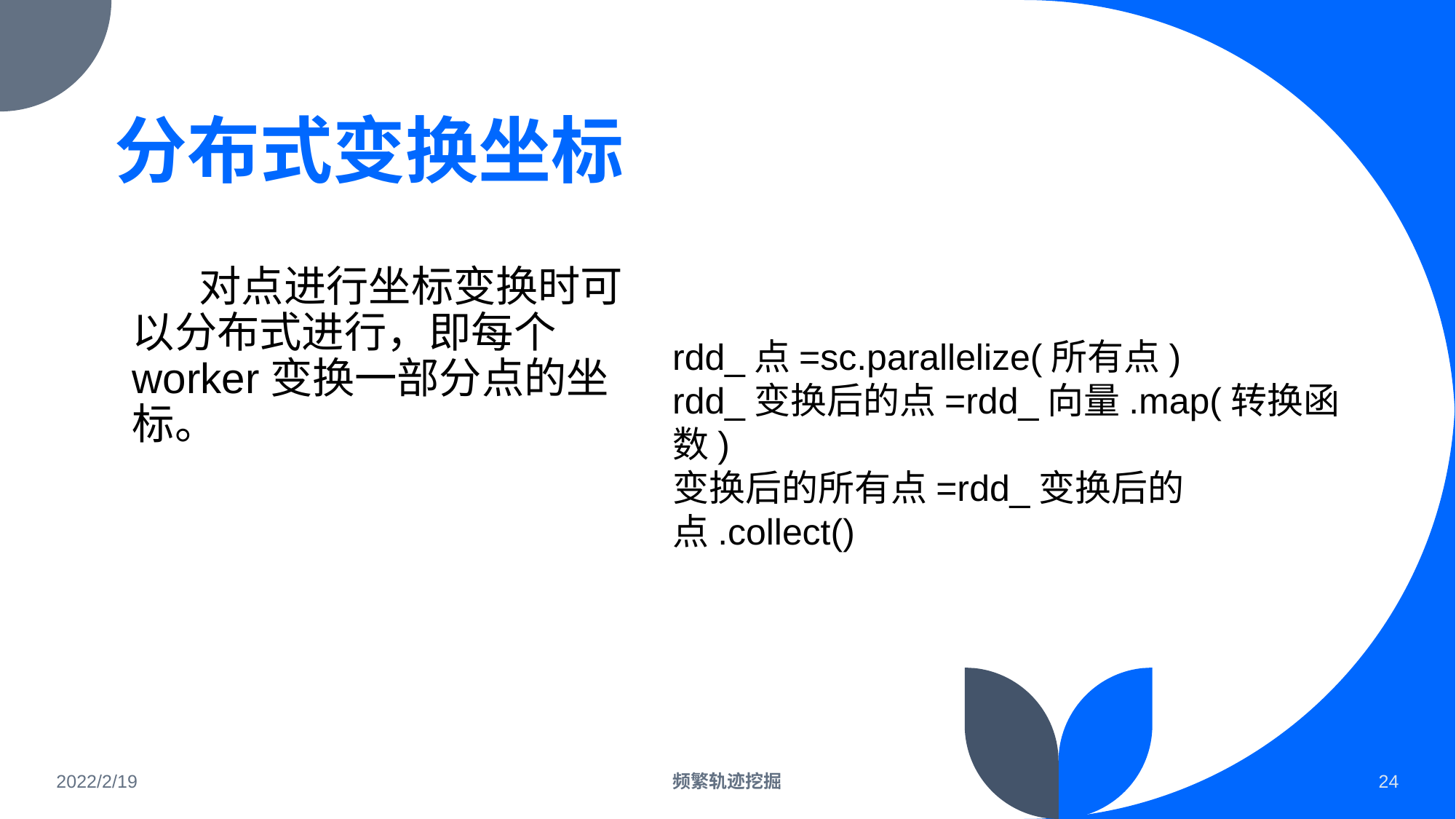

# 分布式变换坐标
      对点进行坐标变换时可以分布式进行，即每个worker变换一部分点的坐标。
rdd_点=sc.parallelize(所有点)
rdd_变换后的点=rdd_向量.map(转换函数)
变换后的所有点=rdd_变换后的点.collect()
2022/2/19
频繁轨迹挖掘
24